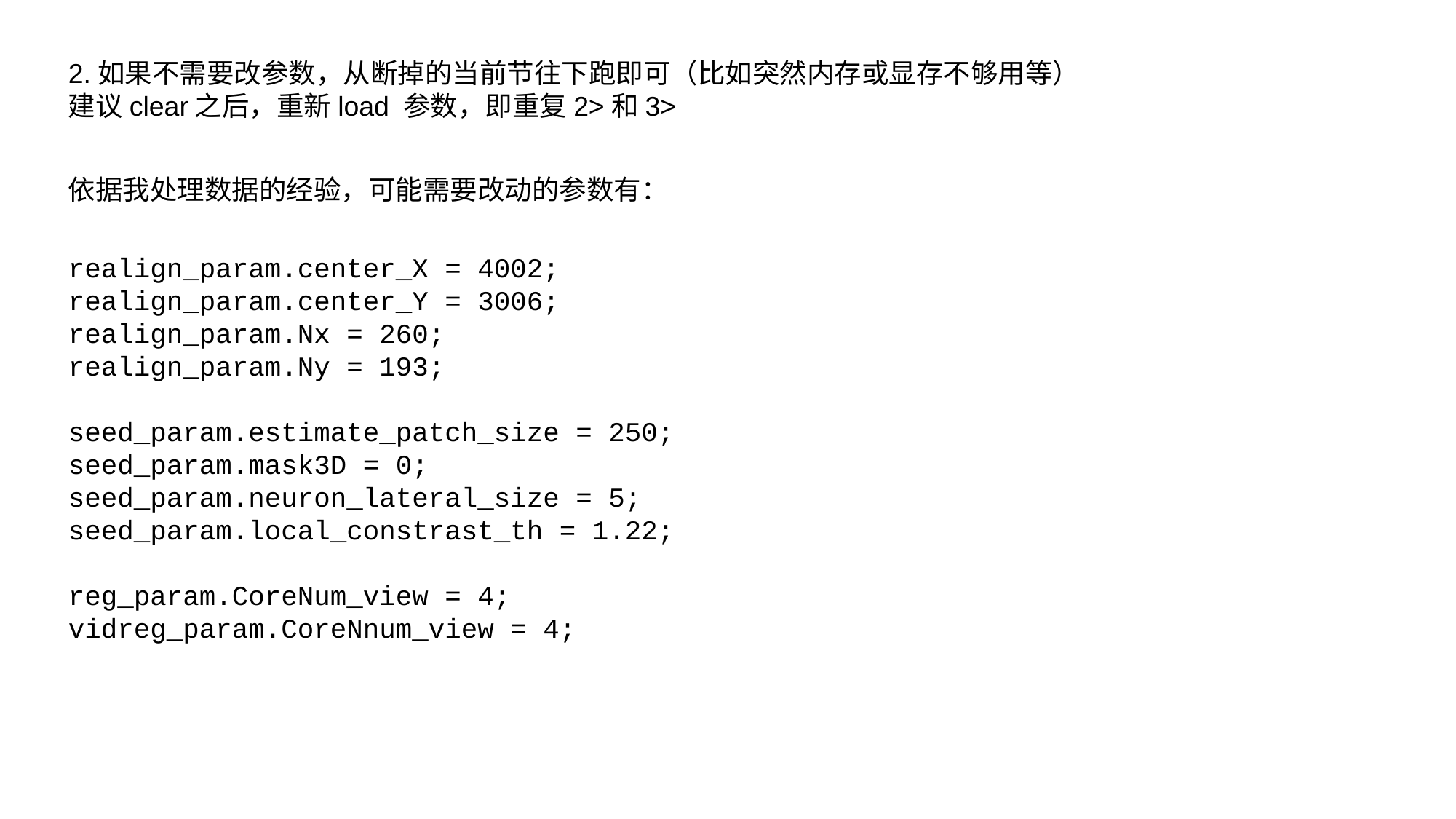

2.如果不需要改参数，从断掉的当前节往下跑即可（比如突然内存或显存不够用等）
建议clear之后，重新load 参数，即重复2>和3>
依据我处理数据的经验，可能需要改动的参数有：
realign_param.center_X = 4002; realign_param.center_Y = 3006;
realign_param.Nx = 260;
realign_param.Ny = 193;

seed_param.estimate_patch_size = 250;
seed_param.mask3D = 0;
seed_param.neuron_lateral_size = 5;
seed_param.local_constrast_th = 1.22;

reg_param.CoreNum_view = 4;
vidreg_param.CoreNnum_view = 4;